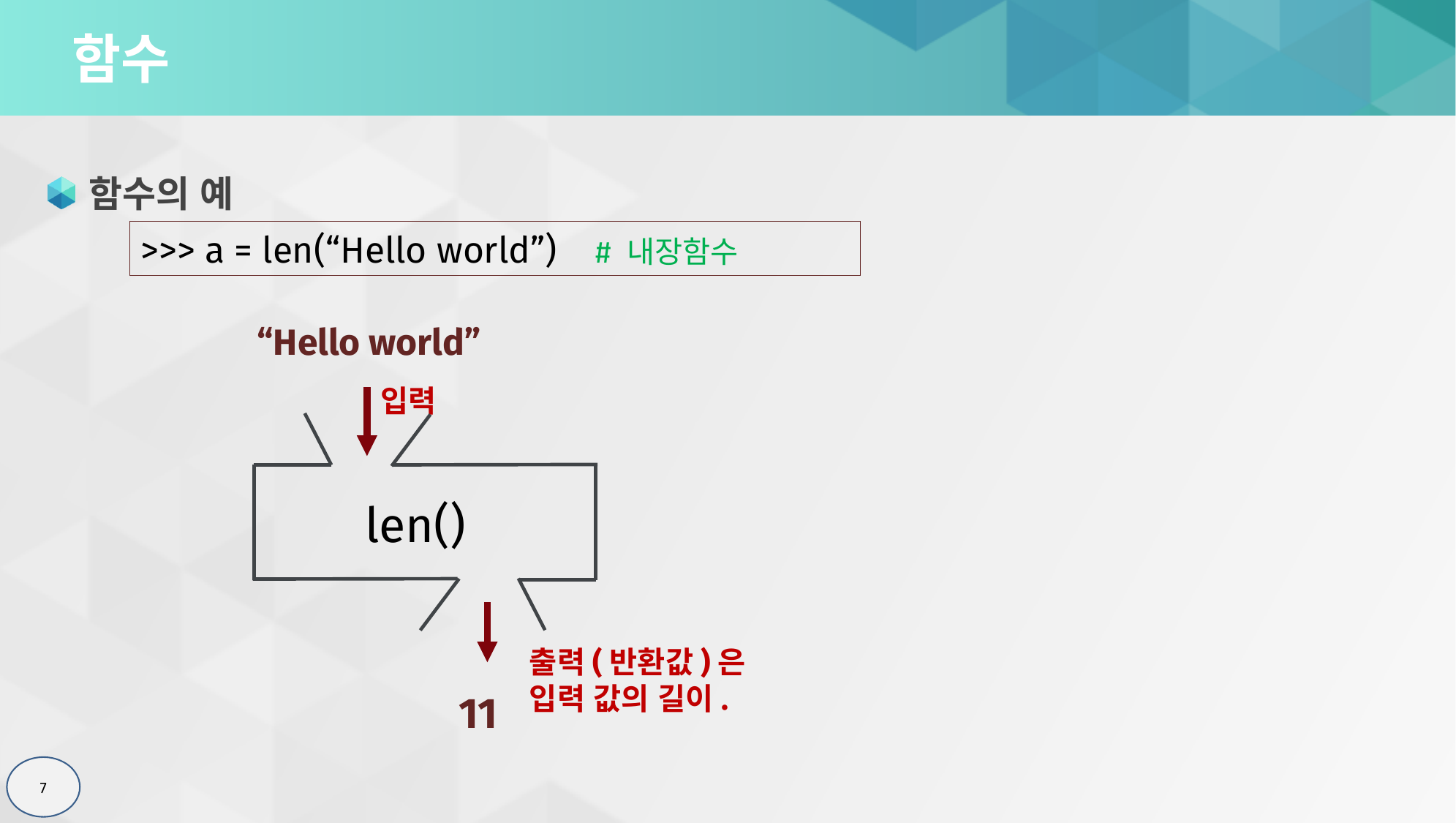

# 함수
함수의 예
>>> a = len(“Hello world”)    # 내장함수
“Hello world”
입력
len()
출력(반환값)은
입력 값의 길이.
11